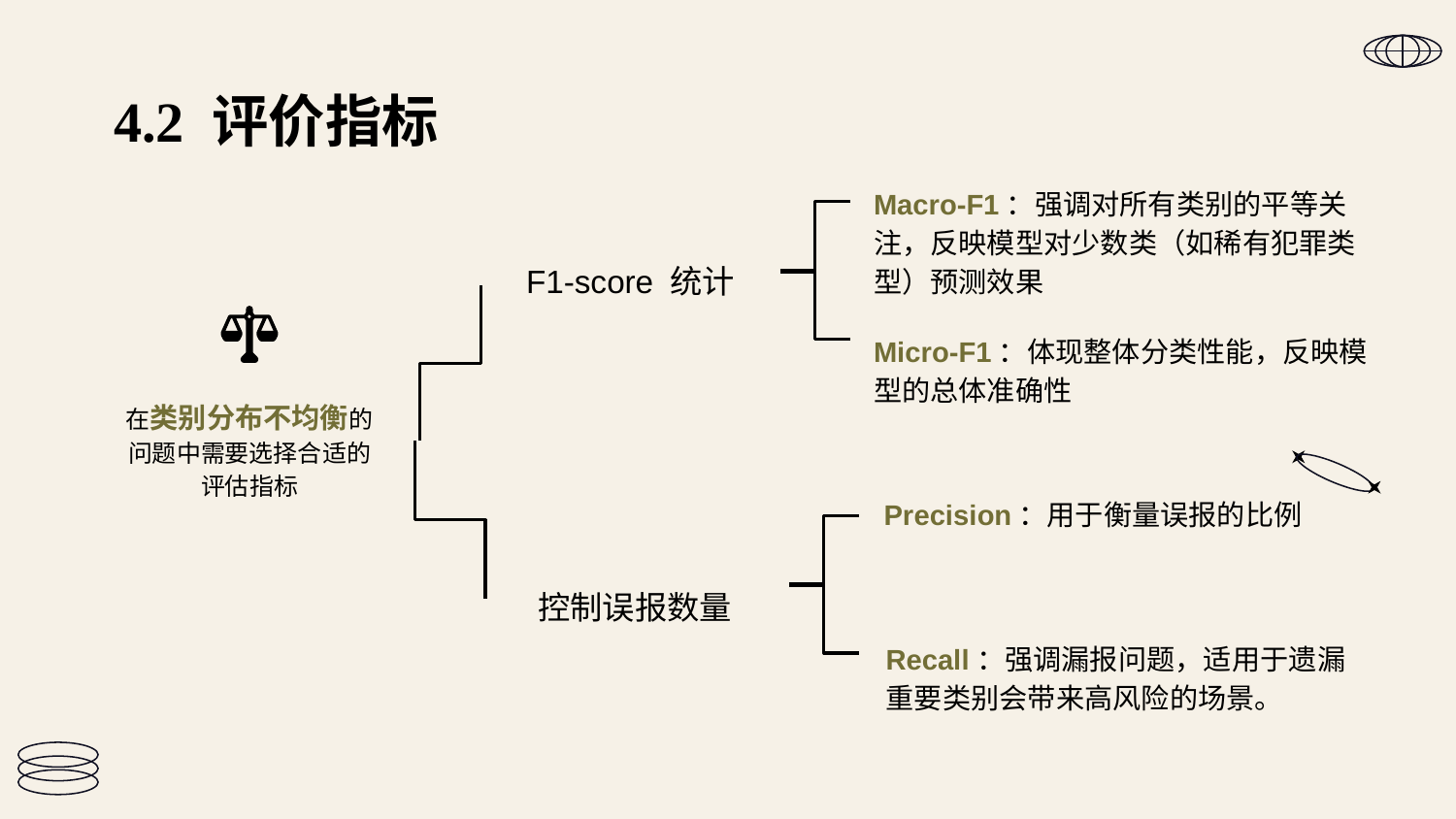

# 4.2 评价指标

在类别分布不均衡的问题中需要选择合适的评估指标
Macro-F1：强调对所有类别的平等关注，反映模型对少数类（如稀有犯罪类型）预测效果
F1-score 统计

Micro-F1：体现整体分类性能，反映模型的总体准确性
Precision：用于衡量误报的比例
控制误报数量
Recall：强调漏报问题，适用于遗漏重要类别会带来高风险的场景。